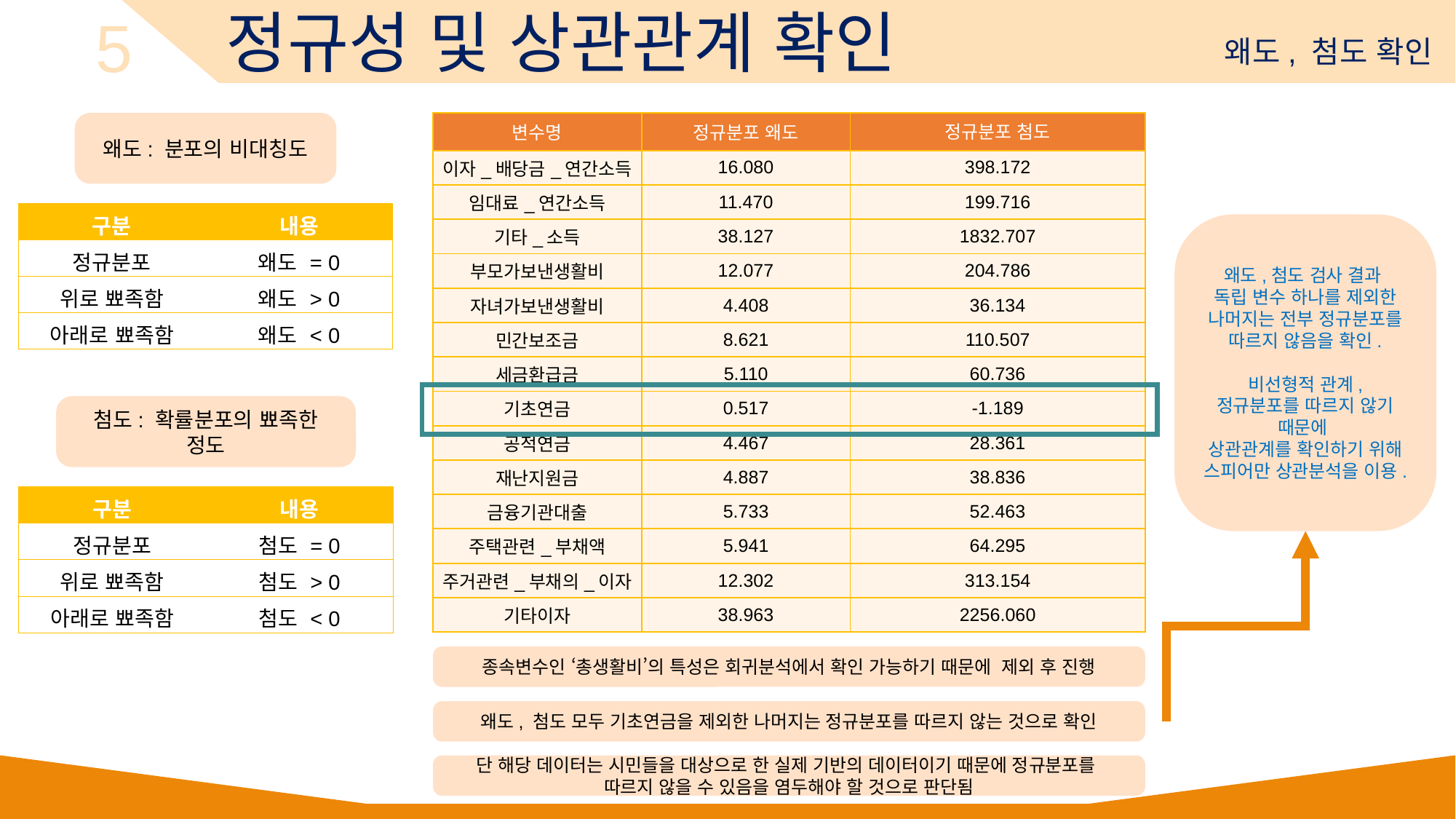

5

정규성 및 상관관계 확인
왜도, 첨도 확인
왜도: 분포의 비대칭도
| 변수명 | 정규분포 왜도 | 정규분포 첨도 |
| --- | --- | --- |
| 이자\_배당금\_연간소득 | 16.080 | 398.172 |
| 임대료\_연간소득 | 11.470 | 199.716 |
| 기타\_소득 | 38.127 | 1832.707 |
| 부모가보낸생활비 | 12.077 | 204.786 |
| 자녀가보낸생활비 | 4.408 | 36.134 |
| 민간보조금 | 8.621 | 110.507 |
| 세금환급금 | 5.110 | 60.736 |
| 기초연금 | 0.517 | -1.189 |
| 공적연금 | 4.467 | 28.361 |
| 재난지원금 | 4.887 | 38.836 |
| 금융기관대출 | 5.733 | 52.463 |
| 주택관련\_부채액 | 5.941 | 64.295 |
| 주거관련\_부채의\_이자 | 12.302 | 313.154 |
| 기타이자 | 38.963 | 2256.060 |
| 구분 | 내용 |
| --- | --- |
| 정규분포 | 왜도 = 0 |
| 위로 뾰족함 | 왜도 > 0 |
| 아래로 뾰족함 | 왜도 < 0 |
왜도,첨도 검사 결과
독립 변수 하나를 제외한 나머지는 전부 정규분포를 따르지 않음을 확인.
비선형적 관계, 정규분포를 따르지 않기 때문에
상관관계를 확인하기 위해 스피어만 상관분석을 이용.

첨도: 확률분포의 뾰족한 정도
| 구분 | 내용 |
| --- | --- |
| 정규분포 | 첨도 = 0 |
| 위로 뾰족함 | 첨도 > 0 |
| 아래로 뾰족함 | 첨도 < 0 |
종속변수인 ‘총생활비’의 특성은 회귀분석에서 확인 가능하기 때문에  제외 후 진행
왜도, 첨도 모두 기초연금을 제외한 나머지는 정규분포를 따르지 않는 것으로 확인

단 해당 데이터는 시민들을 대상으로 한 실제 기반의 데이터이기 때문에 정규분포를
따르지 않을 수 있음을 염두해야 할 것으로 판단됨